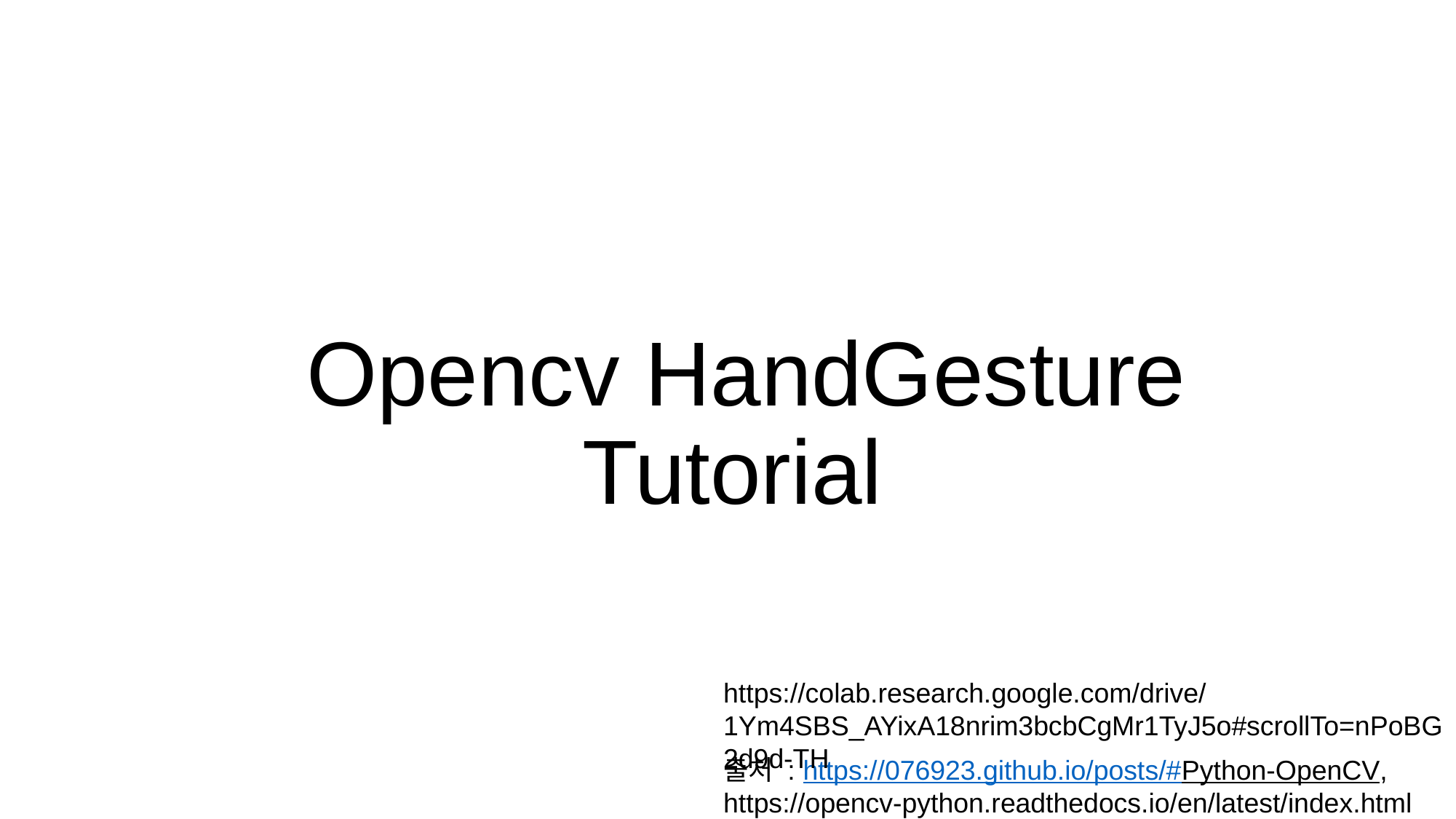

# Opencv HandGesture Tutorial
https://colab.research.google.com/drive/1Ym4SBS_AYixA18nrim3bcbCgMr1TyJ5o#scrollTo=nPoBG2d9d-TH
출처 : https://076923.github.io/posts/#Python-OpenCV,
https://opencv-python.readthedocs.io/en/latest/index.html